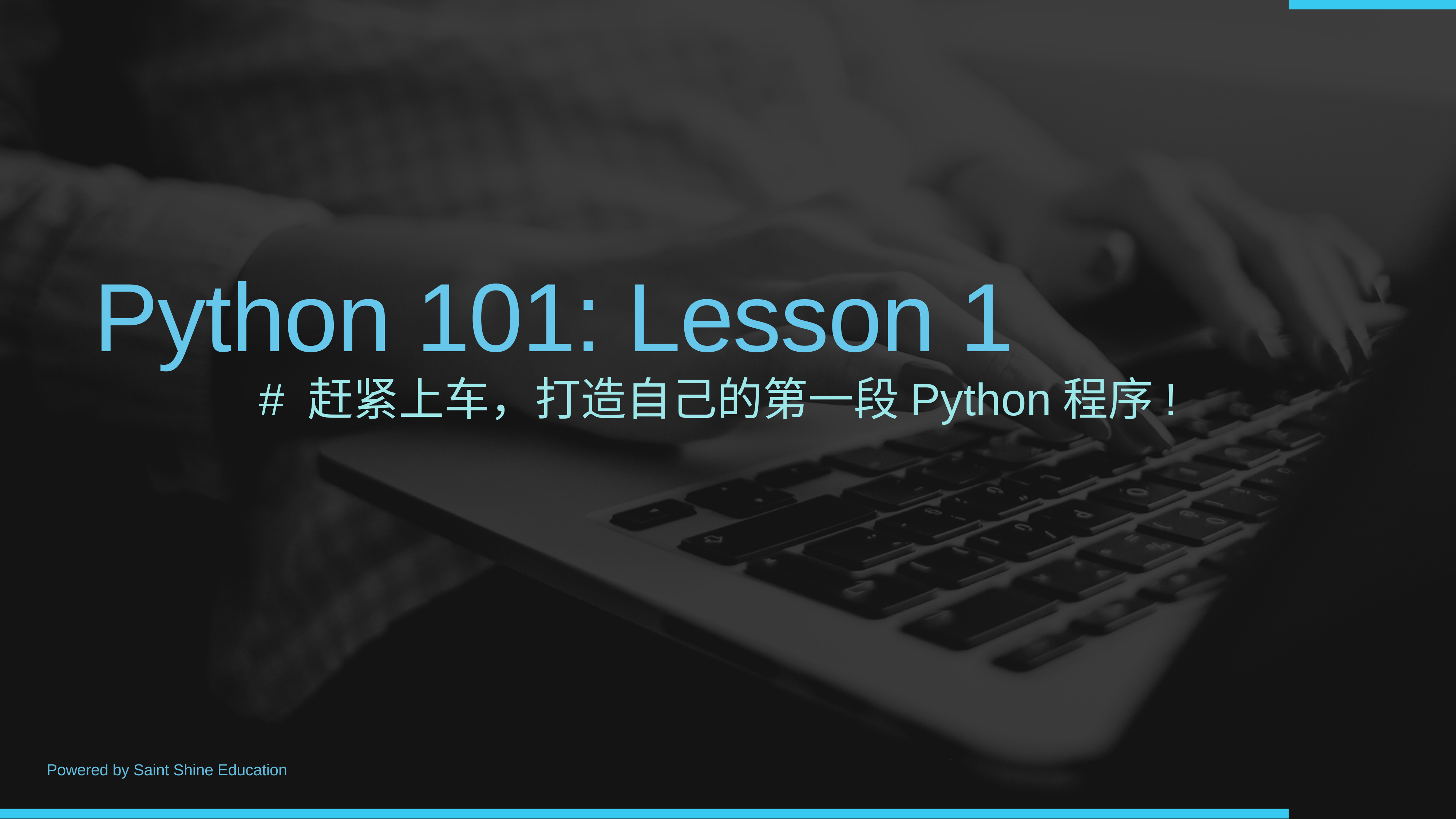

# Python 101: Lesson 1
# 赶紧上车，打造自己的第一段Python程序!
Powered by Saint Shine Education